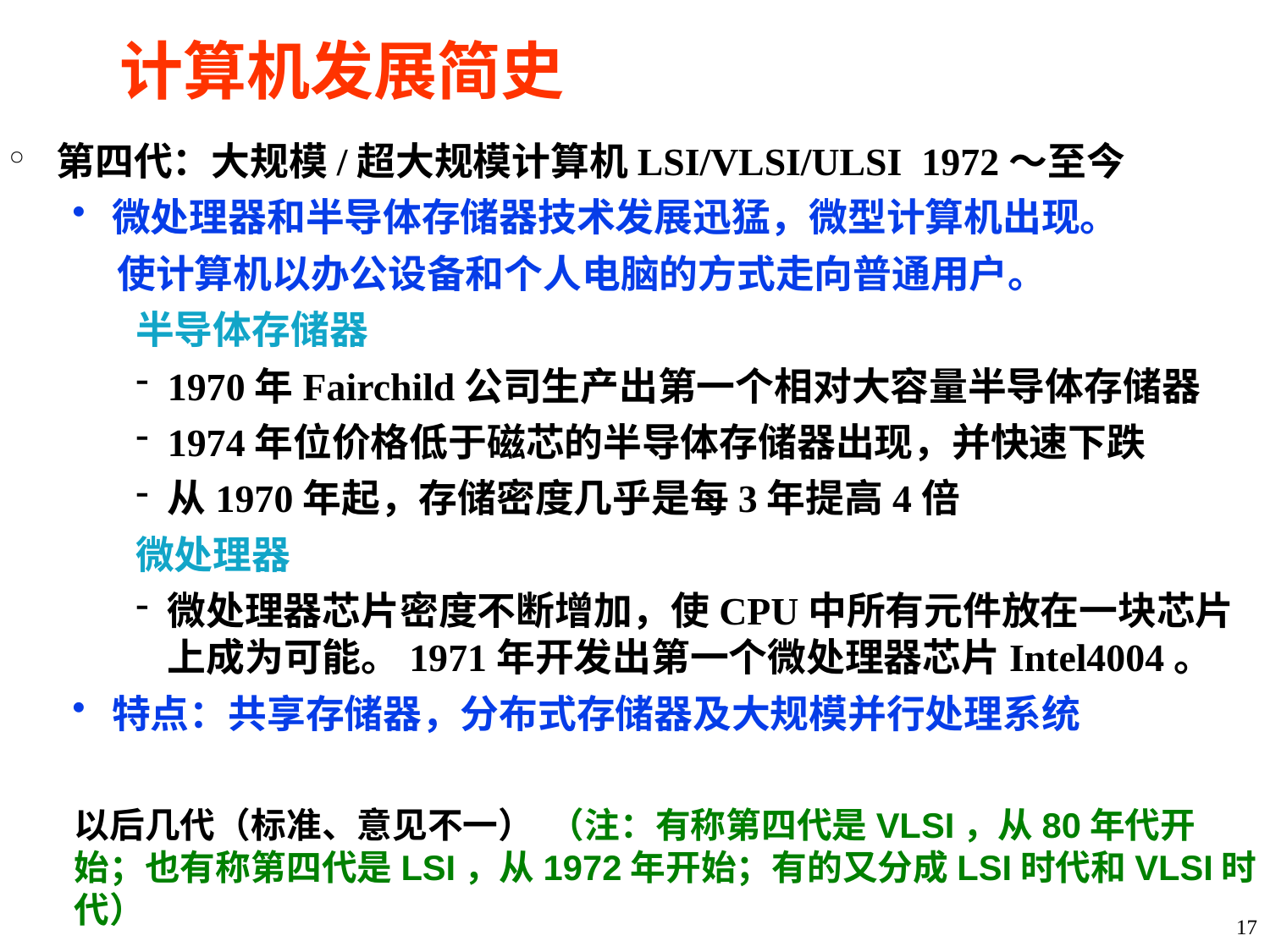

# 计算机发展简史
第四代：大规模/超大规模计算机LSI/VLSI/ULSI  1972～至今
微处理器和半导体存储器技术发展迅猛，微型计算机出现。
    使计算机以办公设备和个人电脑的方式走向普通用户。
半导体存储器
1970年Fairchild公司生产出第一个相对大容量半导体存储器
1974年位价格低于磁芯的半导体存储器出现，并快速下跌
从1970年起，存储密度几乎是每3年提高4倍
微处理器
微处理器芯片密度不断增加，使CPU中所有元件放在一块芯片上成为可能。1971年开发出第一个微处理器芯片Intel4004。
特点：共享存储器，分布式存储器及大规模并行处理系统
以后几代（标准、意见不一）  （注：有称第四代是VLSI，从80年代开始；也有称第四代是LSI，从1972年开始；有的又分成LSI时代和VLSI时代）
17